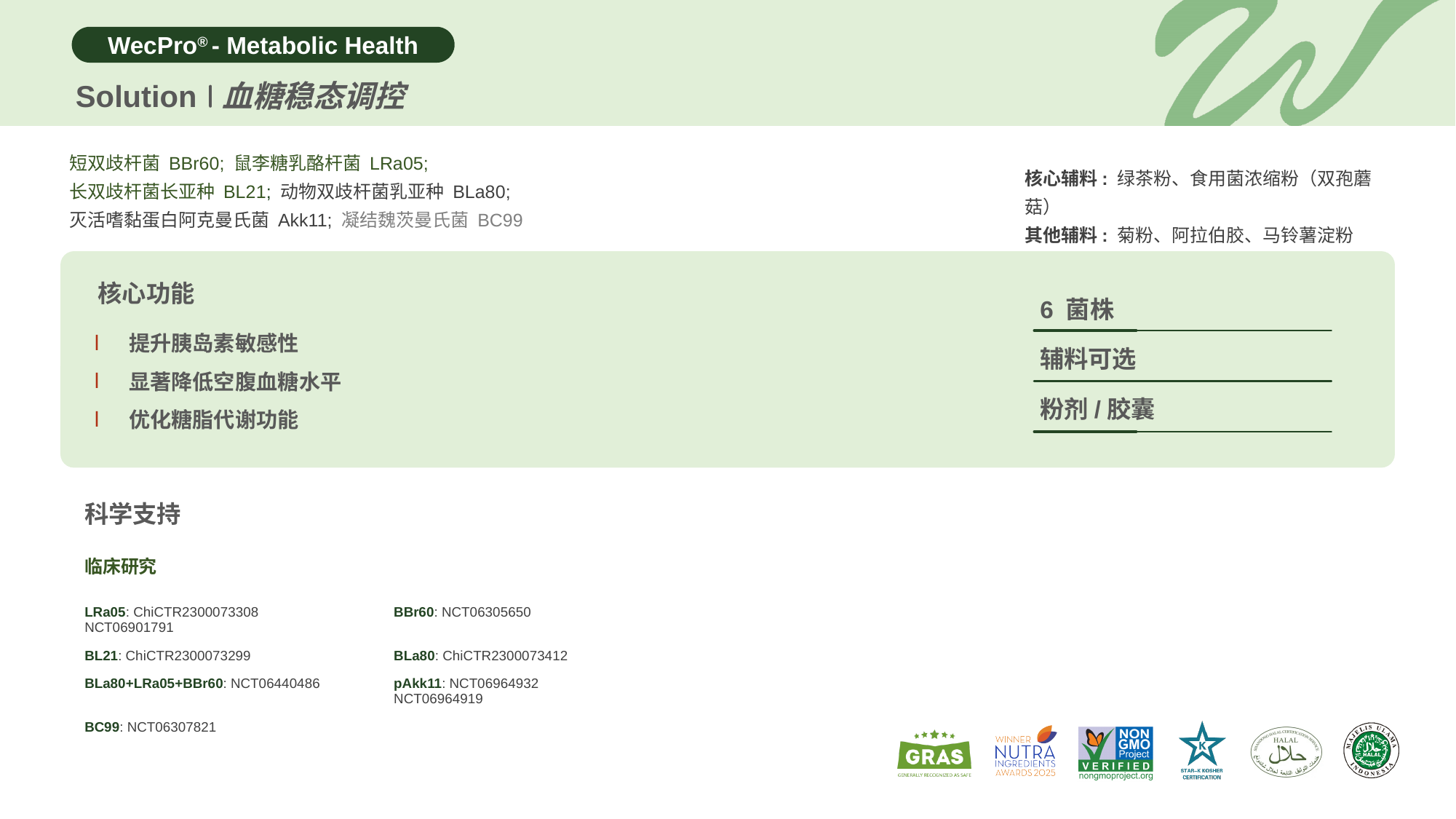

Solution
血糖稳态调控

短双歧杆菌 BBr60; 鼠李糖乳酪杆菌 LRa05;
长双歧杆菌长亚种 BL21; 动物双歧杆菌乳亚种 BLa80;
灭活嗜黏蛋白阿克曼氏菌 Akk11; 凝结魏茨曼氏菌 BC99
核心辅料: 绿茶粉、食用菌浓缩粉（双孢蘑菇）
其他辅料: 菊粉、阿拉伯胶、马铃薯淀粉

核心功能
6 菌株
提升胰岛素敏感性
显著降低空腹血糖水平
优化糖脂代谢功能
辅料可选
粉剂/胶囊
科学支持
临床研究
| LRa05: ChiCTR2300073308 NCT06901791 | BBr60: NCT06305650 |
| --- | --- |
| BL21: ChiCTR2300073299 | BLa80: ChiCTR2300073412 |
| BLa80+LRa05+BBr60: NCT06440486 | pAkk11: NCT06964932 NCT06964919 |
| BC99: NCT06307821 |  |